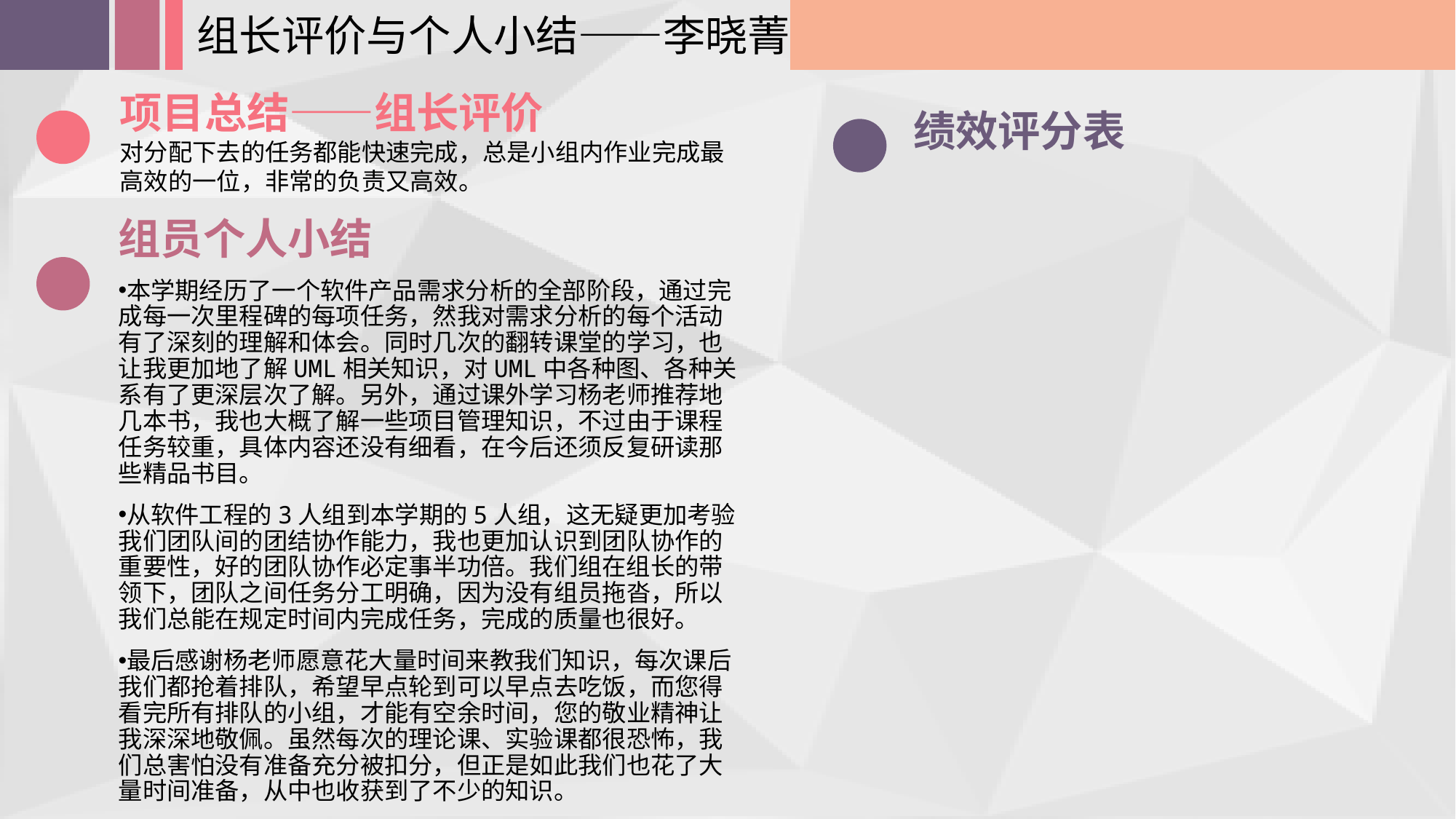

组长评价与个人小结——李晓菁
项目总结——组长评价
对分配下去的任务都能快速完成，总是小组内作业完成最高效的一位，非常的负责又高效。
绩效评分表

组员个人小结
本学期经历了一个软件产品需求分析的全部阶段，通过完成每一次里程碑的每项任务，然我对需求分析的每个活动有了深刻的理解和体会。同时几次的翻转课堂的学习，也让我更加地了解UML相关知识，对UML中各种图、各种关系有了更深层次了解。另外，通过课外学习杨老师推荐地几本书，我也大概了解一些项目管理知识，不过由于课程任务较重，具体内容还没有细看，在今后还须反复研读那些精品书目。
从软件工程的3人组到本学期的5人组，这无疑更加考验我们团队间的团结协作能力，我也更加认识到团队协作的重要性，好的团队协作必定事半功倍。我们组在组长的带领下，团队之间任务分工明确，因为没有组员拖沓，所以我们总能在规定时间内完成任务，完成的质量也很好。
最后感谢杨老师愿意花大量时间来教我们知识，每次课后我们都抢着排队，希望早点轮到可以早点去吃饭，而您得看完所有排队的小组，才能有空余时间，您的敬业精神让我深深地敬佩。虽然每次的理论课、实验课都很恐怖，我们总害怕没有准备充分被扣分，但正是如此我们也花了大量时间准备，从中也收获到了不少的知识。